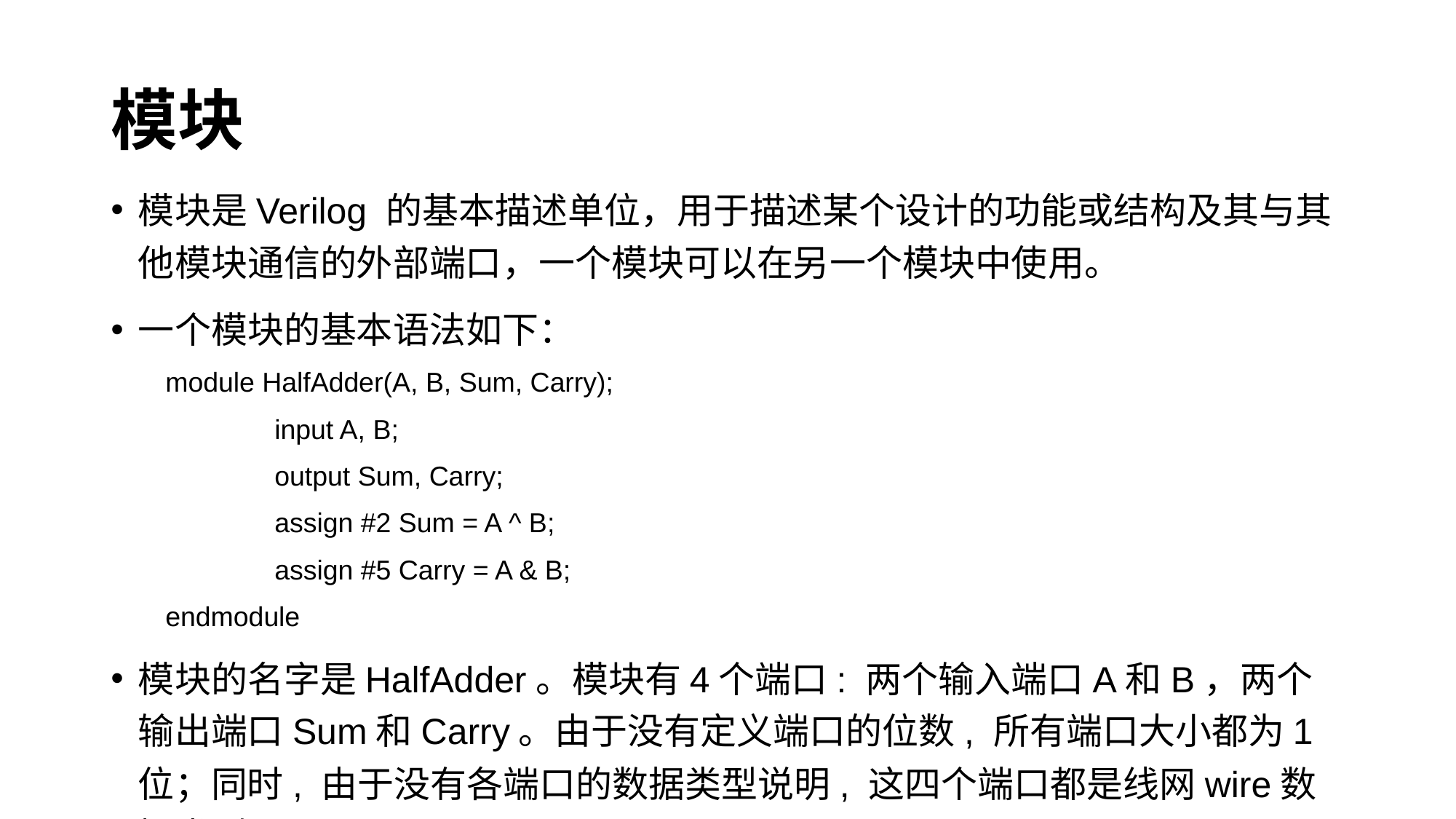

# 模块
模块是Verilog 的基本描述单位，用于描述某个设计的功能或结构及其与其他模块通信的外部端口，一个模块可以在另一个模块中使用。
一个模块的基本语法如下：
module HalfAdder(A, B, Sum, Carry);
	input A, B;
	output Sum, Carry;
	assign #2 Sum = A ^ B;
	assign #5 Carry = A & B;
endmodule
模块的名字是HalfAdder。模块有4个端口: 两个输入端口A和B，两个输出端口Sum和Carry。由于没有定义端口的位数, 所有端口大小都为1位；同时, 由于没有各端口的数据类型说明, 这四个端口都是线网wire数据类型。